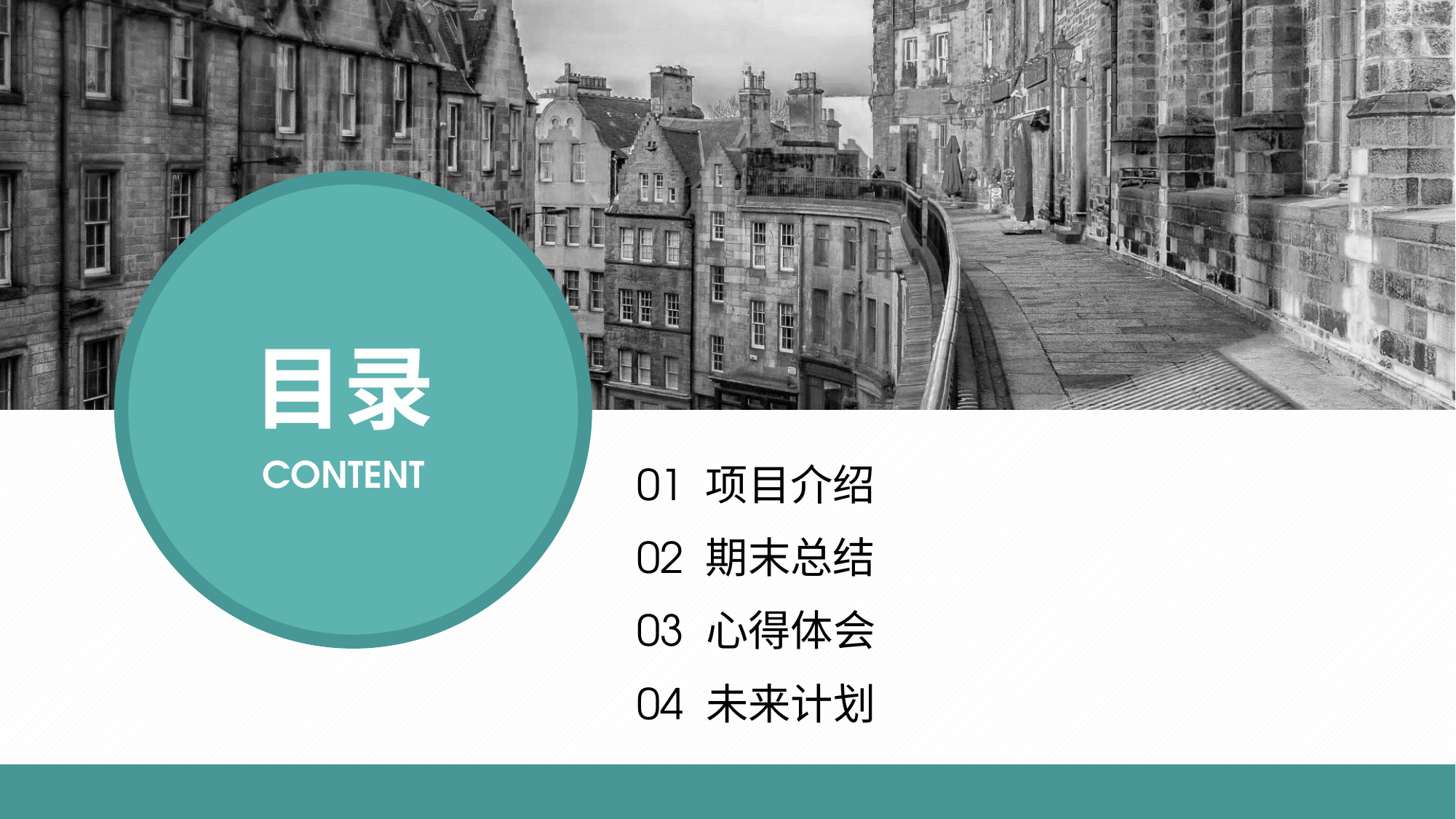

目录
CONTENT
01 项目介绍
02 期末总结
03 心得体会
04 未来计划